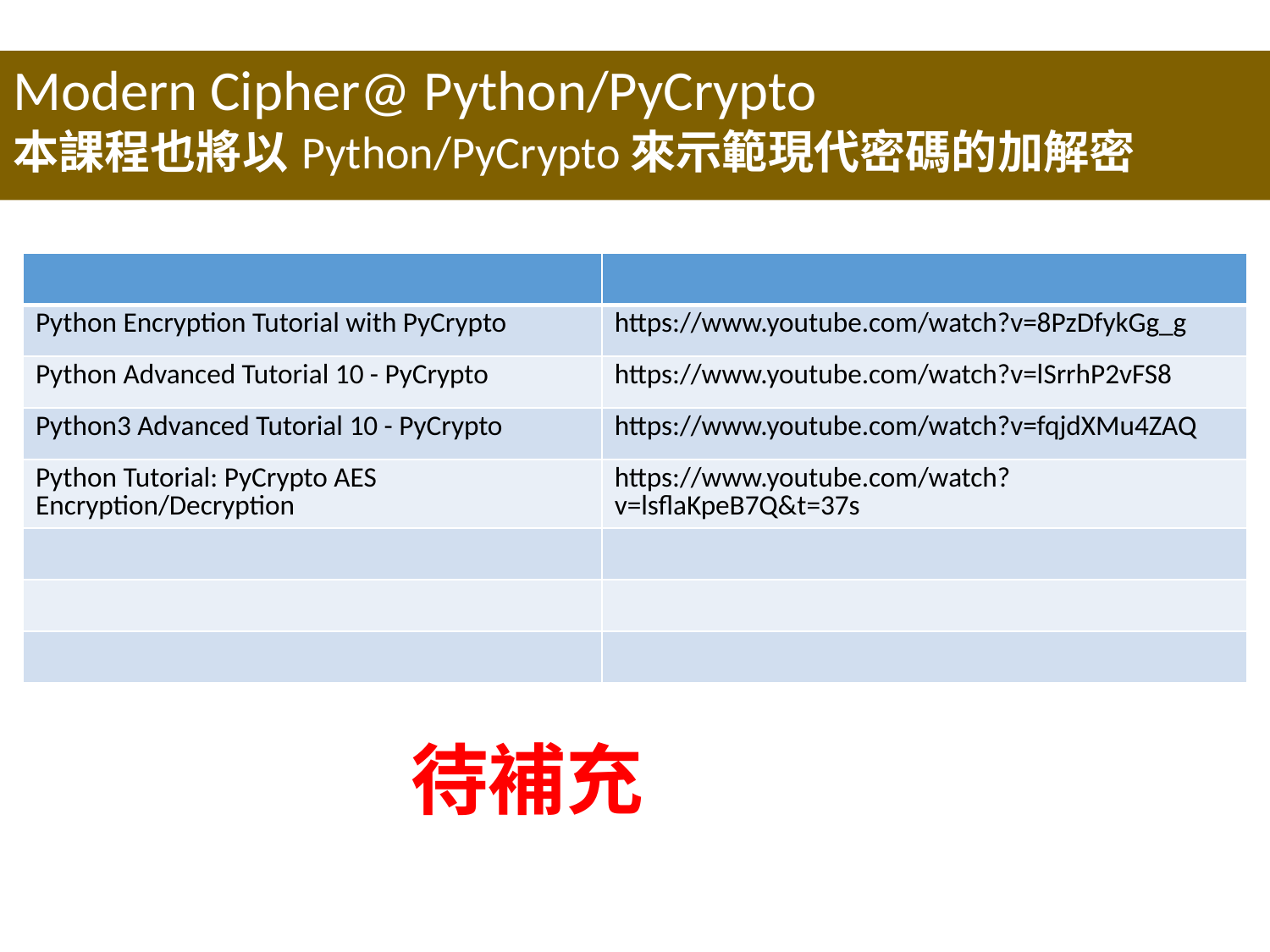

Modern Cipher@ Python/PyCrypto
本課程也將以Python/PyCrypto來示範現代密碼的加解密
|  |  |
| --- | --- |
| Python Encryption Tutorial with PyCrypto | https://www.youtube.com/watch?v=8PzDfykGg\_g |
| Python Advanced Tutorial 10 - PyCrypto | https://www.youtube.com/watch?v=lSrrhP2vFS8 |
| Python3 Advanced Tutorial 10 - PyCrypto | https://www.youtube.com/watch?v=fqjdXMu4ZAQ |
| Python Tutorial: PyCrypto AES Encryption/Decryption | https://www.youtube.com/watch?v=lsflaKpeB7Q&t=37s |
|  |  |
|  |  |
|  |  |
待補充